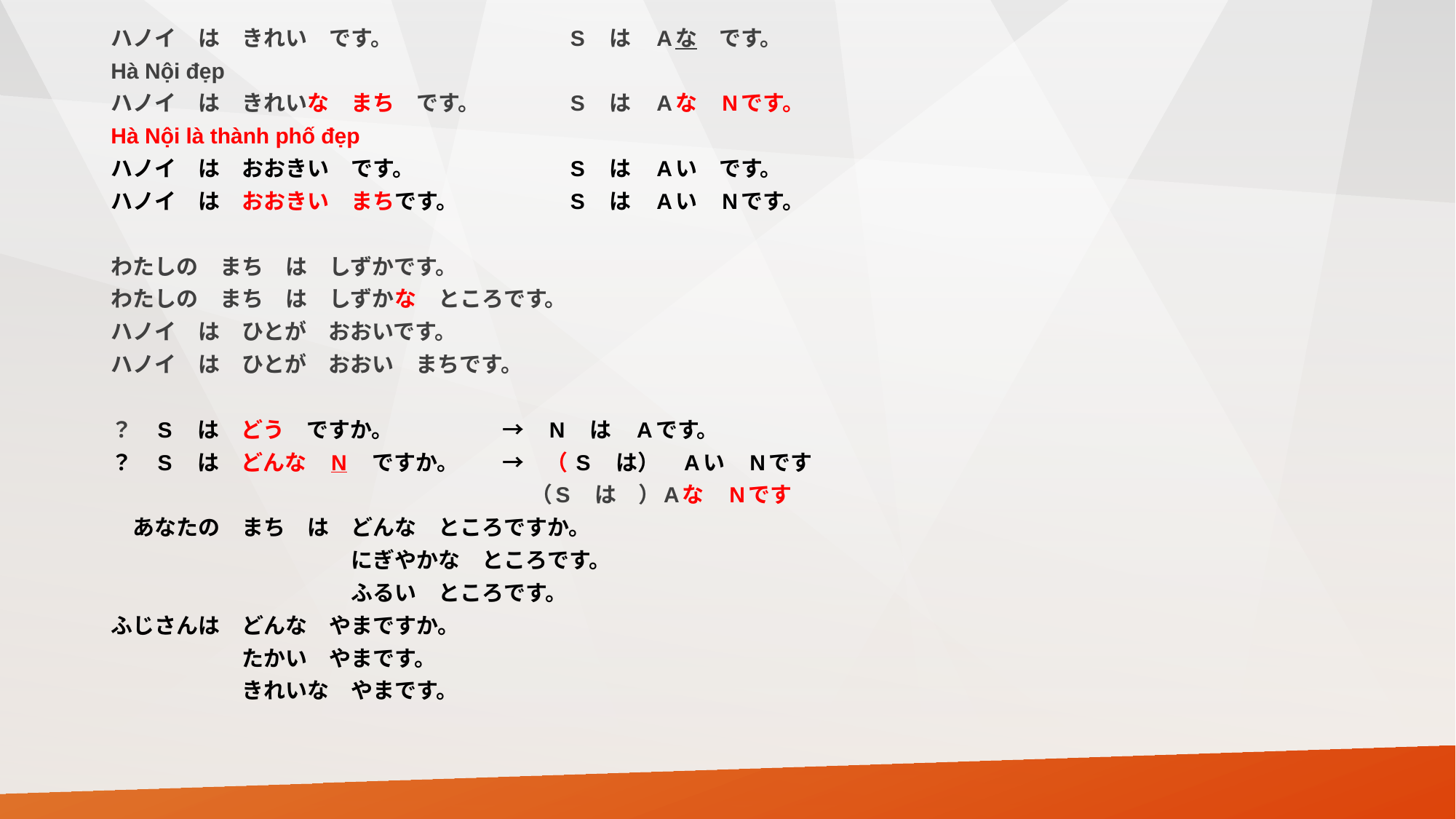

ハノイ　は　きれい　です。　　　　　　　　S　は　Aな　です。
Hà Nội đẹp
ハノイ　は　きれいな　まち　です。　　　　S　は　Aな　Nです。
Hà Nội là thành phố đẹp
ハノイ　は　おおきい　です。　　　　　　　S　は　Aい　です。
ハノイ　は　おおきい　まちです。　　　　　S　は　Aい　Nです。

わたしの　まち　は　しずかです。
わたしの　まち　は　しずかな　ところです。
ハノイ　は　ひとが　おおいです。
ハノイ　は　ひとが　おおい　まちです。

？　S　は　どう　ですか。　　　　　→　N　は　Aです。
？　S　は　どんな　N　ですか。　　→　（ S　は）　Aい　Nです
　　　　　　　　　　　　　　　　　　　 （S　は　）Aな　Nです
　あなたの　まち　は　どんな　ところですか。
　　　　　　　　　　　にぎやかな　ところです。
　　　　　　　　　　　ふるい　ところです。
ふじさんは　どんな　やまですか。
　　　　　　たかい　やまです。
　　　　　　きれいな　やまです。